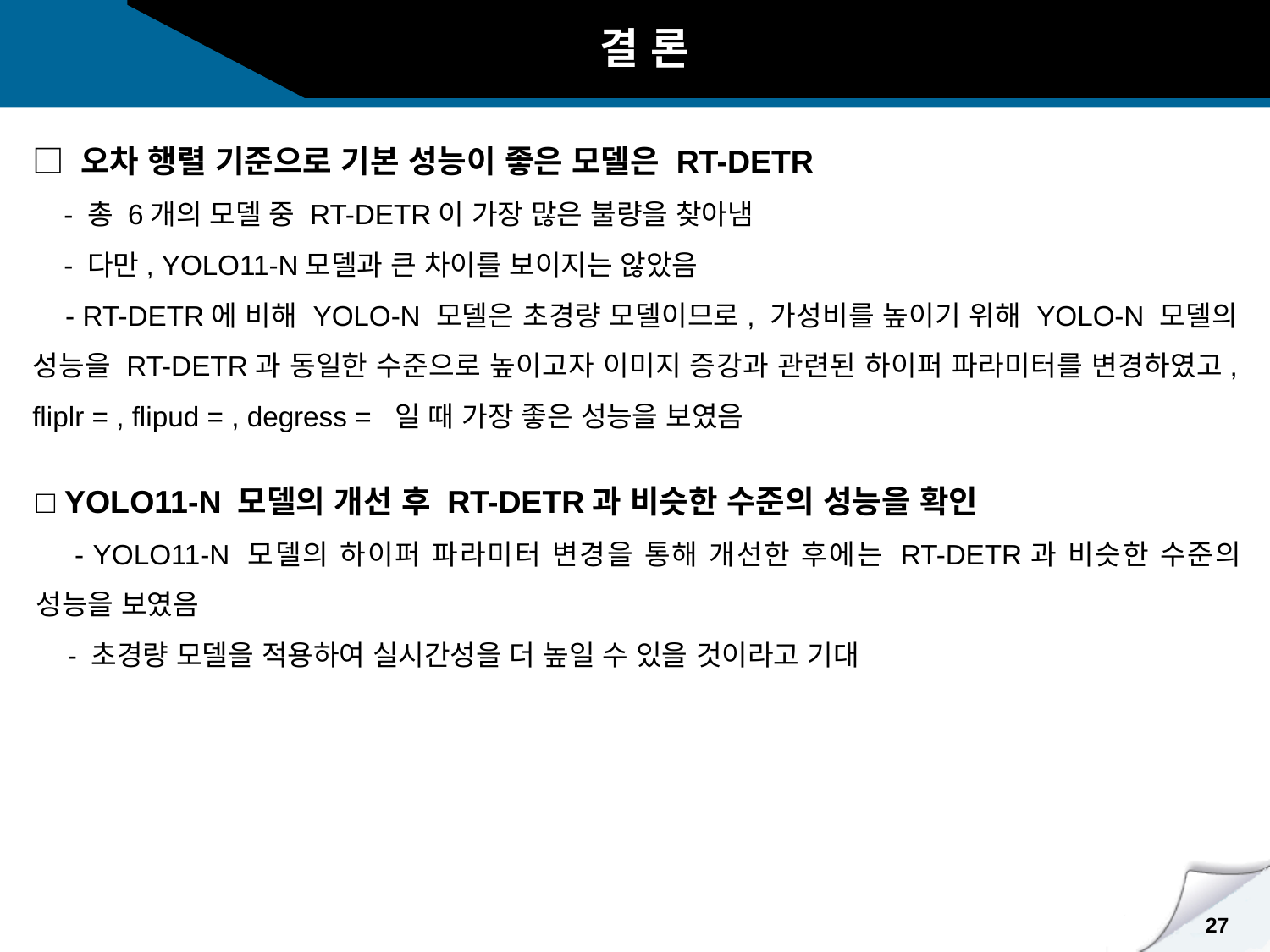

결 론
□ 오차 행렬 기준으로 기본 성능이 좋은 모델은 RT-DETR
    - 총 6개의 모델 중 RT-DETR이 가장 많은 불량을 찾아냄
    - 다만, YOLO11-N모델과 큰 차이를 보이지는 않았음
    - RT-DETR에 비해 YOLO-N 모델은 초경량 모델이므로, 가성비를 높이기 위해 YOLO-N 모델의 성능을 RT-DETR과 동일한 수준으로 높이고자 이미지 증강과 관련된 하이퍼 파라미터를 변경하였고, fliplr = , flipud = , degress =  일 때 가장 좋은 성능을 보였음
□ YOLO11-N 모델의 개선 후 RT-DETR과 비슷한 수준의 성능을 확인
    - YOLO11-N 모델의 하이퍼 파라미터 변경을 통해 개선한 후에는 RT-DETR과 비슷한 수준의 성능을 보였음
    - 초경량 모델을 적용하여 실시간성을 더 높일 수 있을 것이라고 기대